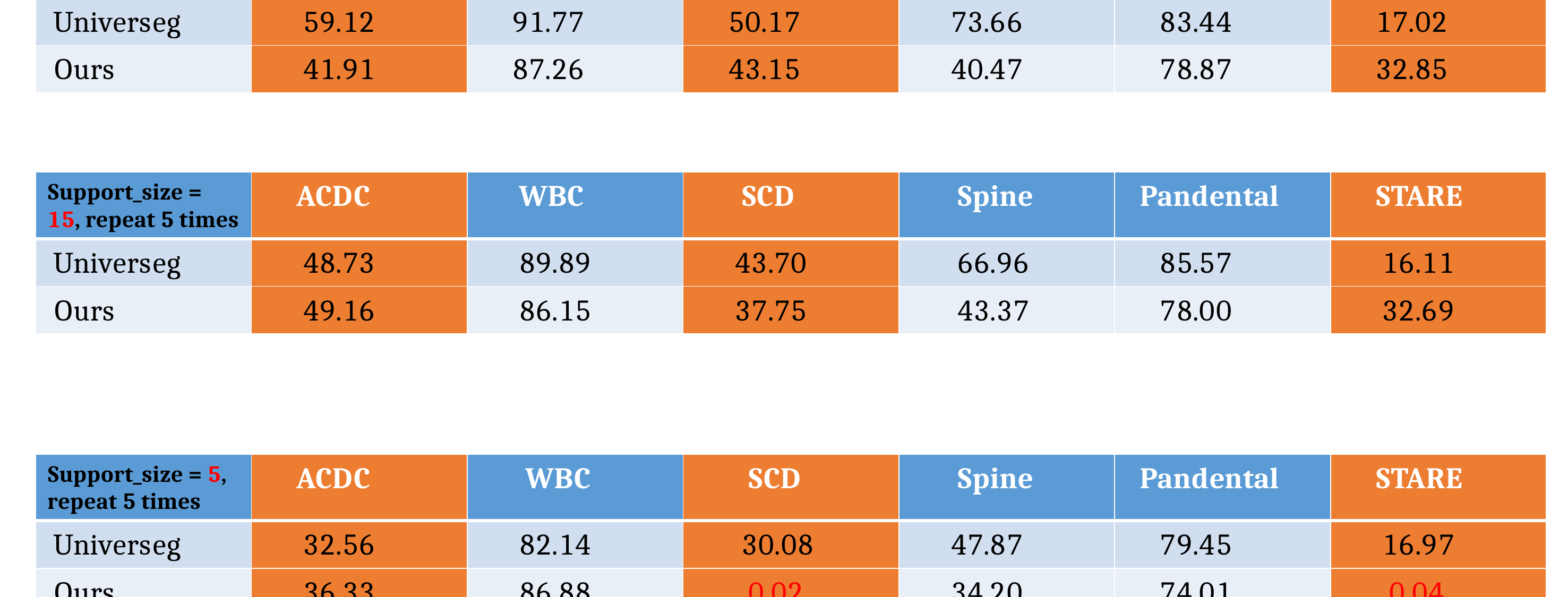

蓝色列为训练集中没有出现的器官，黄色列为训练集中有的器官
| Support\_size = 30, repeat 5 times | ACDC | WBC | SCD | Spine | Pandental | STARE |
| --- | --- | --- | --- | --- | --- | --- |
| Universeg | 59.12 | 91.77 | 50.17 | 73.66 | 83.44 | 17.02 |
| Ours | 41.91 | 87.26 | 43.15 | 40.47 | 78.87 | 32.85 |
| Support\_size = 15, repeat 5 times | ACDC | WBC | SCD | Spine | Pandental | STARE |
| --- | --- | --- | --- | --- | --- | --- |
| Universeg | 48.73 | 89.89 | 43.70 | 66.96 | 85.57 | 16.11 |
| Ours | 49.16 | 86.15 | 37.75 | 43.37 | 78.00 | 32.69 |
| Support\_size = 5, repeat 5 times | ACDC | WBC | SCD | Spine | Pandental | STARE |
| --- | --- | --- | --- | --- | --- | --- |
| Universeg | 32.56 | 82.14 | 30.08 | 47.87 | 79.45 | 16.97 |
| Ours | 36.33 | 86.88 | 0.02 | 34.20 | 74.01 | 0.04 |